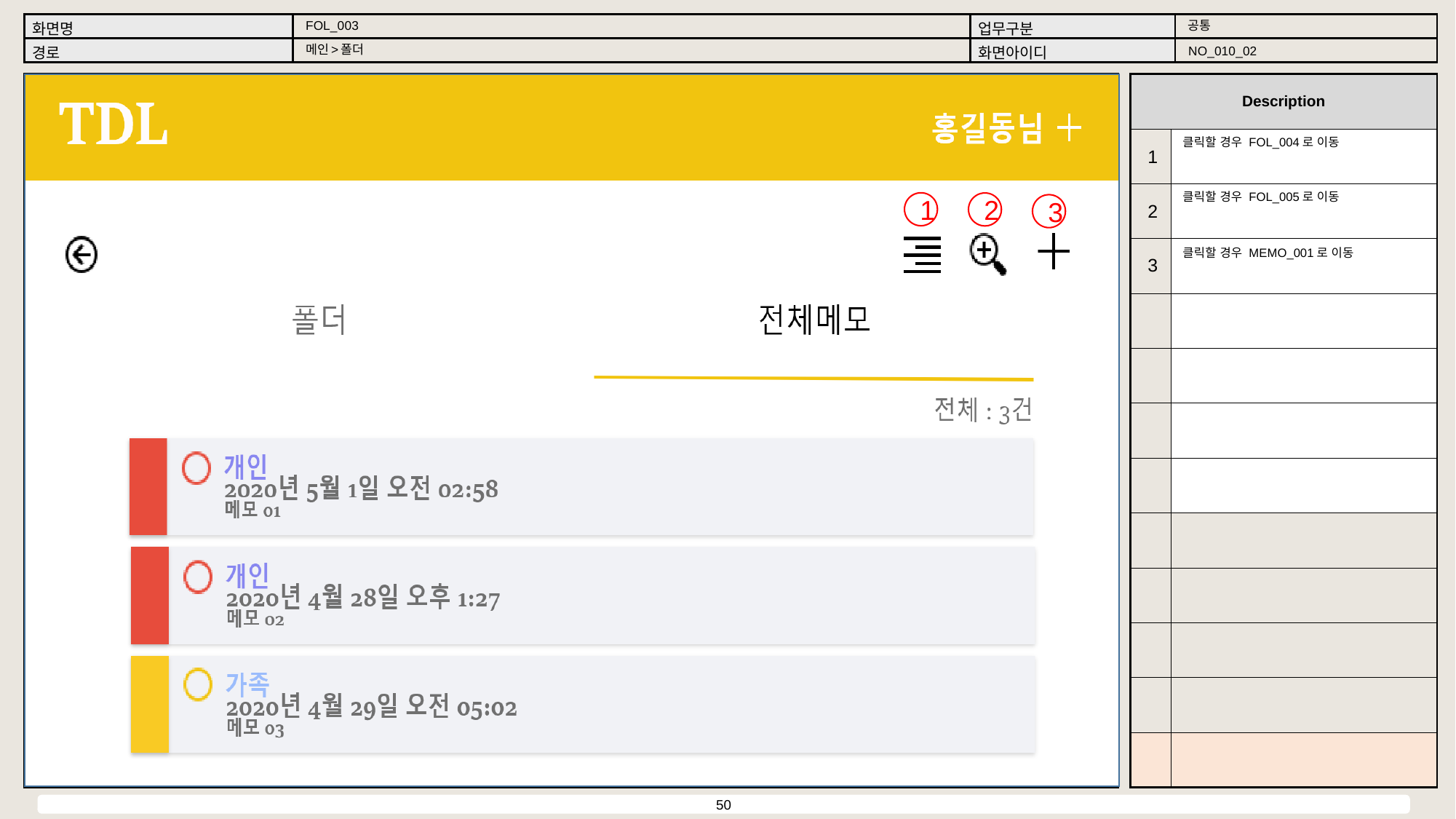

공통
FOL_003
메인>폴더
NO_010_02

클릭할 경우 FOL_004로 이동
1
클릭할 경우 FOL_005로 이동
1
2
2
3
클릭할 경우 MEMO_001로 이동
3